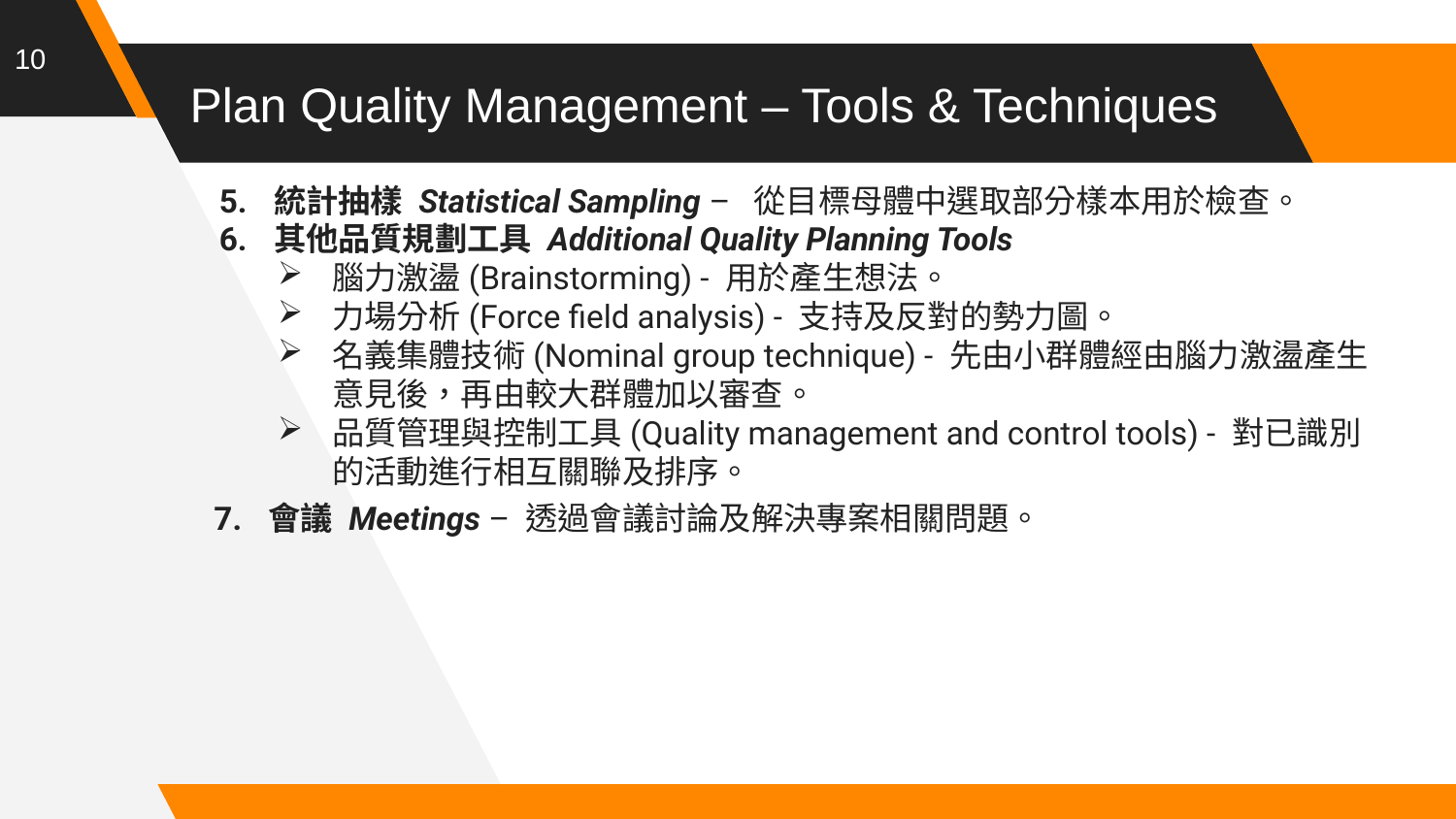

10
# Plan Quality Management – Tools & Techniques
統計抽樣 Statistical Sampling –  從目標母體中選取部分樣本用於檢查。
其他品質規劃工具 Additional Quality Planning Tools
腦力激盪(Brainstorming) - 用於產生想法。
力場分析(Force field analysis) - 支持及反對的勢力圖。
名義集體技術(Nominal group technique) - 先由小群體經由腦力激盪產生意見後，再由較大群體加以審查。
品質管理與控制工具(Quality management and control tools) - 對已識別的活動進行相互關聯及排序。
會議 Meetings – 透過會議討論及解決專案相關問題。